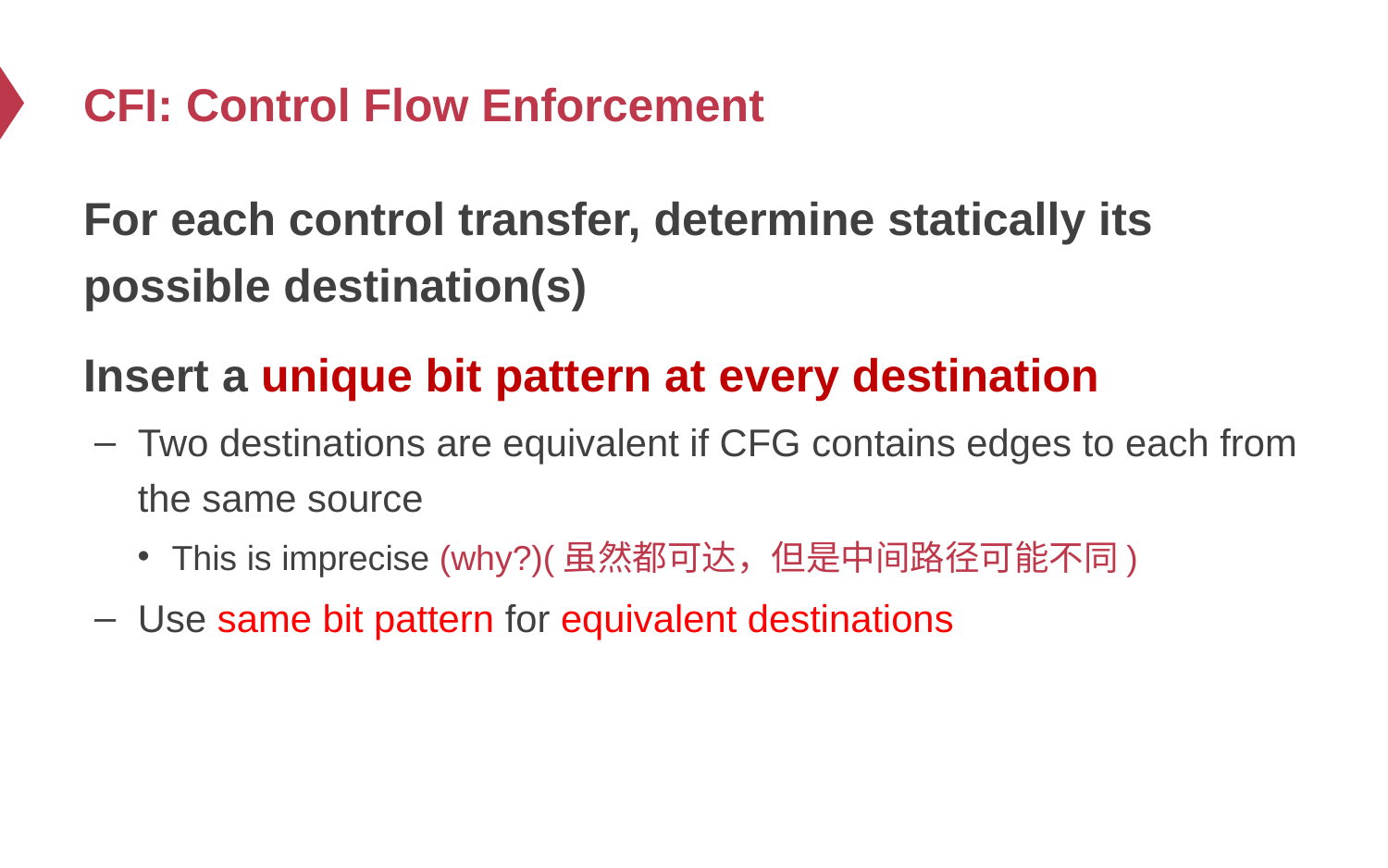

# CFI: Control Flow Enforcement
For each control transfer, determine statically its possible destination(s)
Insert a unique bit pattern at every destination
Two destinations are equivalent if CFG contains edges to each from the same source
This is imprecise (why?)(虽然都可达，但是中间路径可能不同)
Use same bit pattern for equivalent destinations